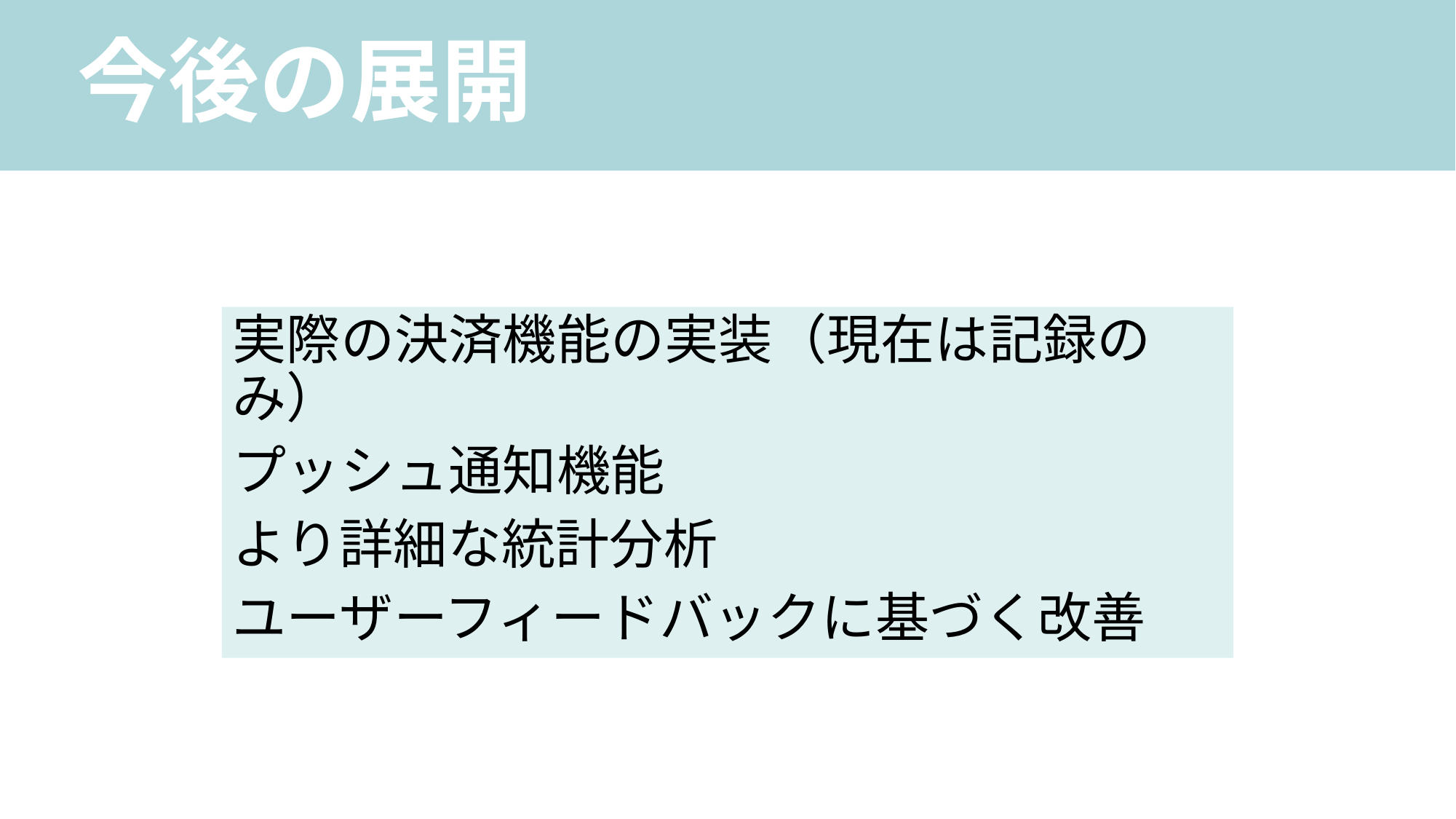

# 今後の展開
実際の決済機能の実装（現在は記録のみ）
プッシュ通知機能
より詳細な統計分析
ユーザーフィードバックに基づく改善